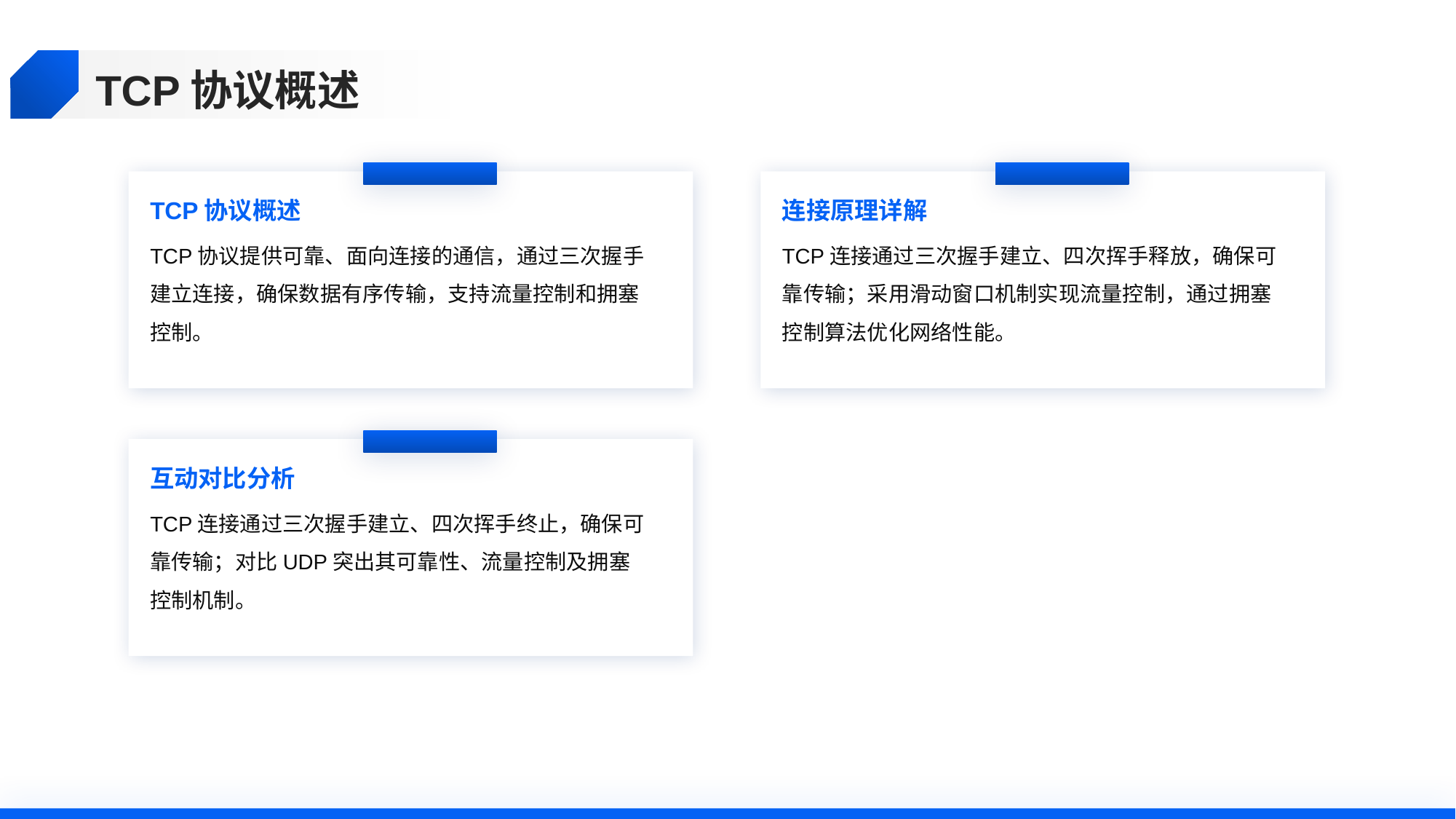

TCP协议概述

TCP协议概述
连接原理详解
TCP协议提供可靠、面向连接的通信，通过三次握手建立连接，确保数据有序传输，支持流量控制和拥塞控制。
TCP连接通过三次握手建立、四次挥手释放，确保可靠传输；采用滑动窗口机制实现流量控制，通过拥塞控制算法优化网络性能。

互动对比分析
TCP连接通过三次握手建立、四次挥手终止，确保可靠传输；对比UDP突出其可靠性、流量控制及拥塞控制机制。